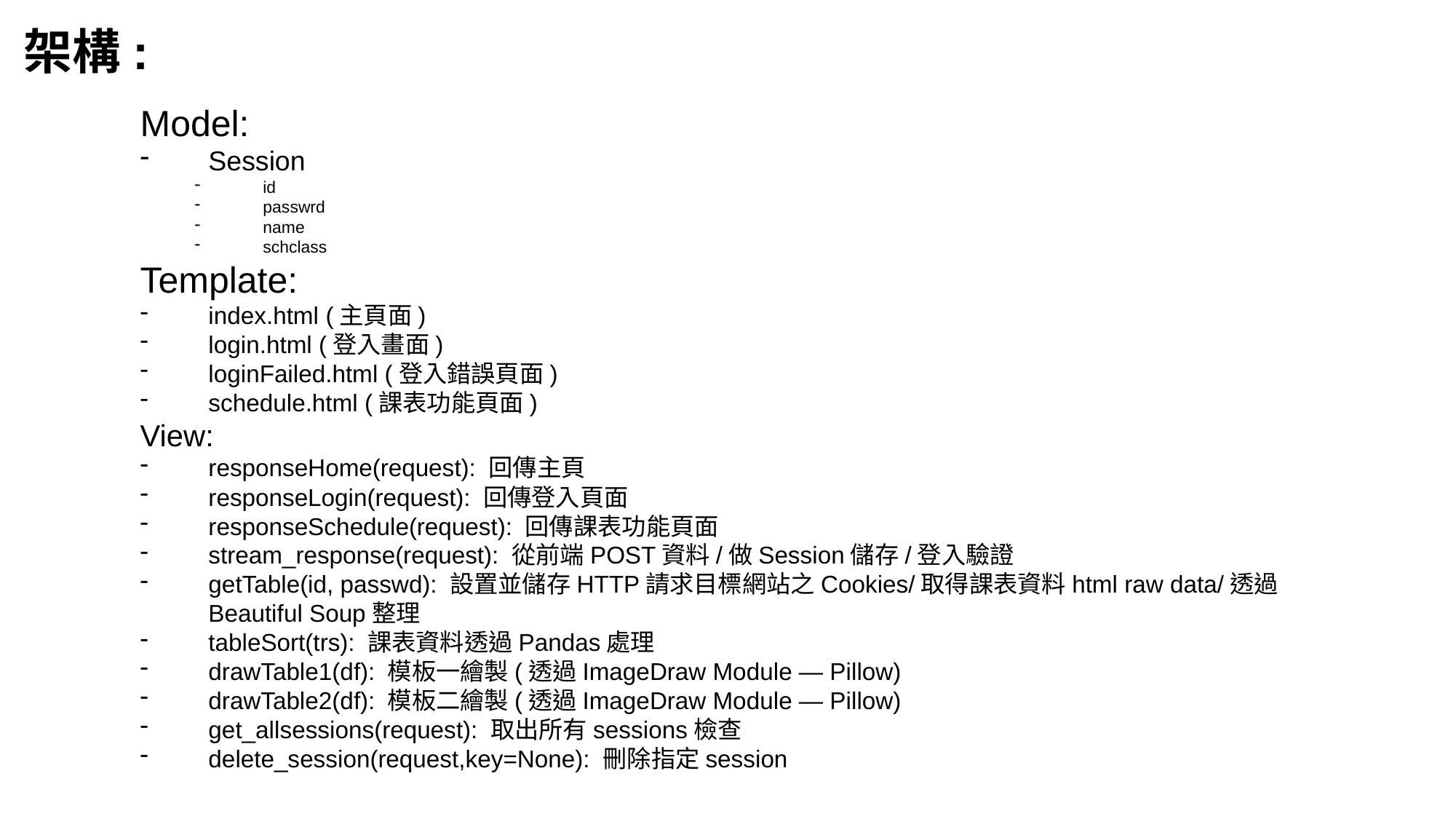

架構:
Model:
Session
id
passwrd
name
schclass
Template:
index.html (主頁面)
login.html (登入畫面)
loginFailed.html (登入錯誤頁面)
schedule.html (課表功能頁面)
View:
responseHome(request): 回傳主頁
responseLogin(request): 回傳登入頁面
responseSchedule(request): 回傳課表功能頁面
stream_response(request): 從前端POST資料/做Session儲存/登入驗證
getTable(id, passwd): 設置並儲存HTTP請求目標網站之Cookies/取得課表資料html raw data/透過Beautiful Soup整理
tableSort(trs): 課表資料透過Pandas處理
drawTable1(df): 模板一繪製(透過ImageDraw Module — Pillow)
drawTable2(df): 模板二繪製(透過ImageDraw Module — Pillow)
get_allsessions(request): 取出所有sessions檢查
delete_session(request,key=None): 刪除指定session